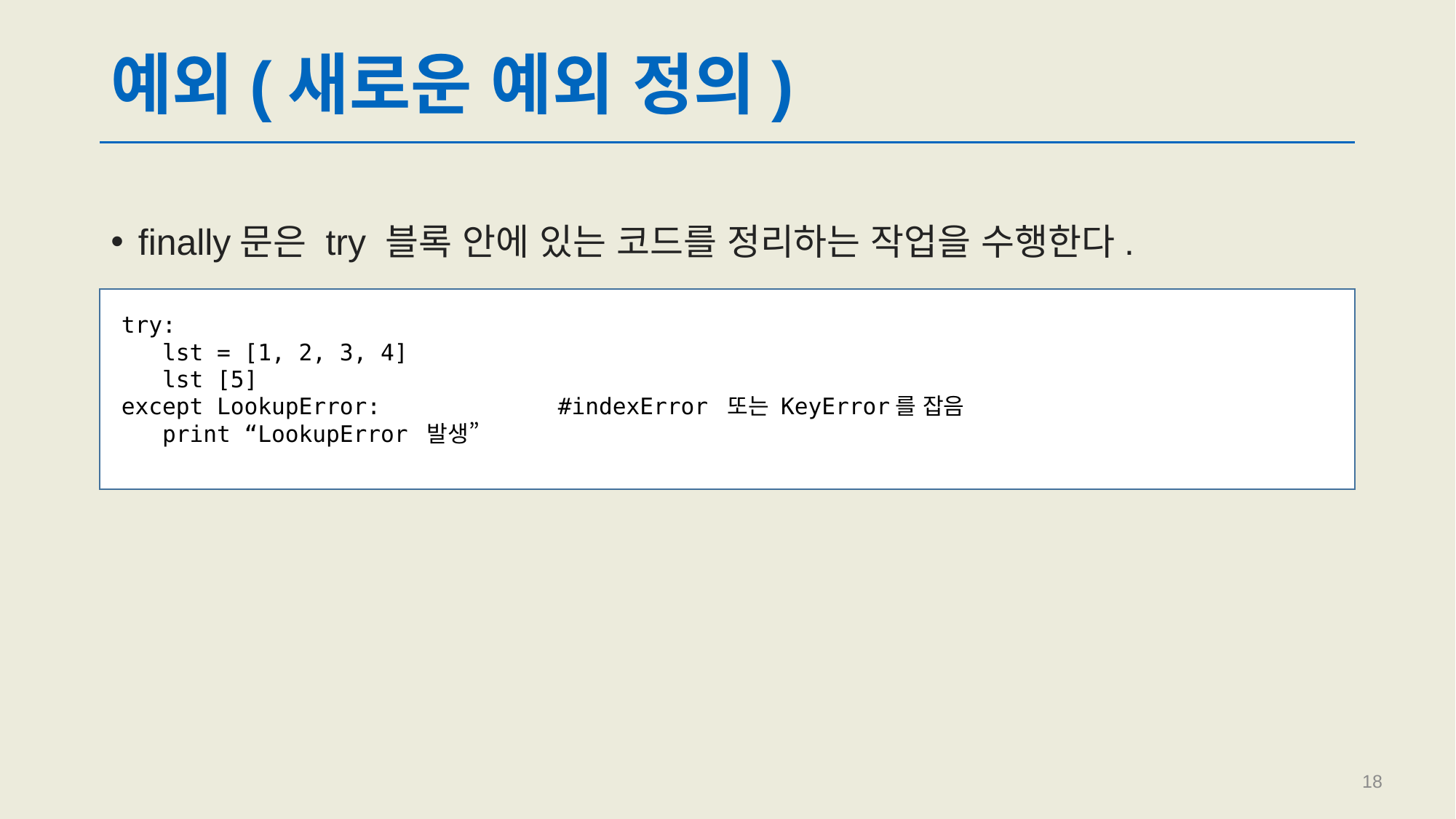

# 예외(새로운 예외 정의)

finally문은 try 블록 안에 있는 코드를 정리하는 작업을 수행한다.

try:
   lst = [1, 2, 3, 4]
   lst [5]
except LookupError:		#indexError 또는 KeyError를 잡음
   print “LookupError 발생”

18